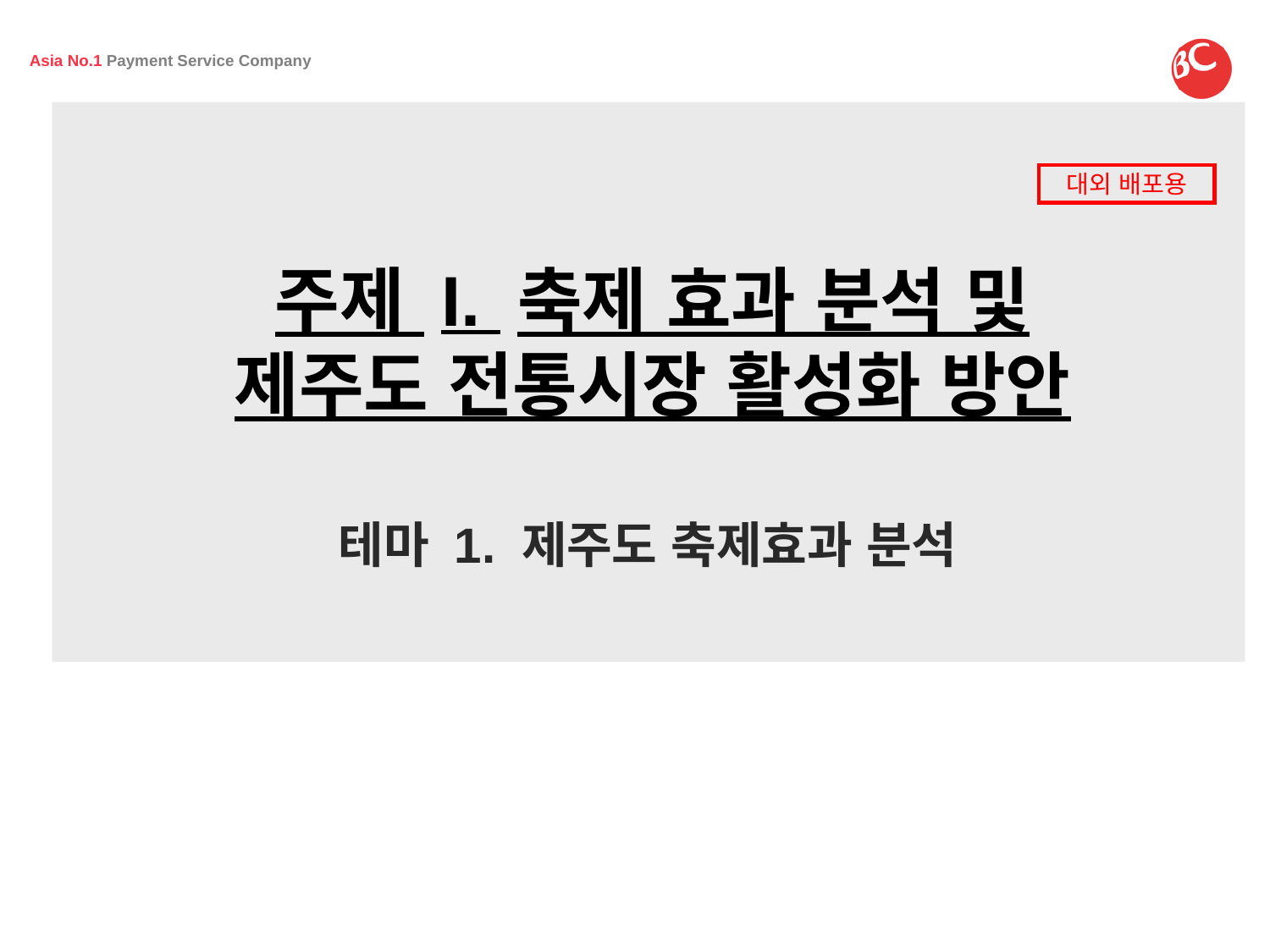

대외 배포용
# 주제 I. 축제 효과 분석 및 제주도 전통시장 활성화 방안
테마 1. 제주도 축제효과 분석